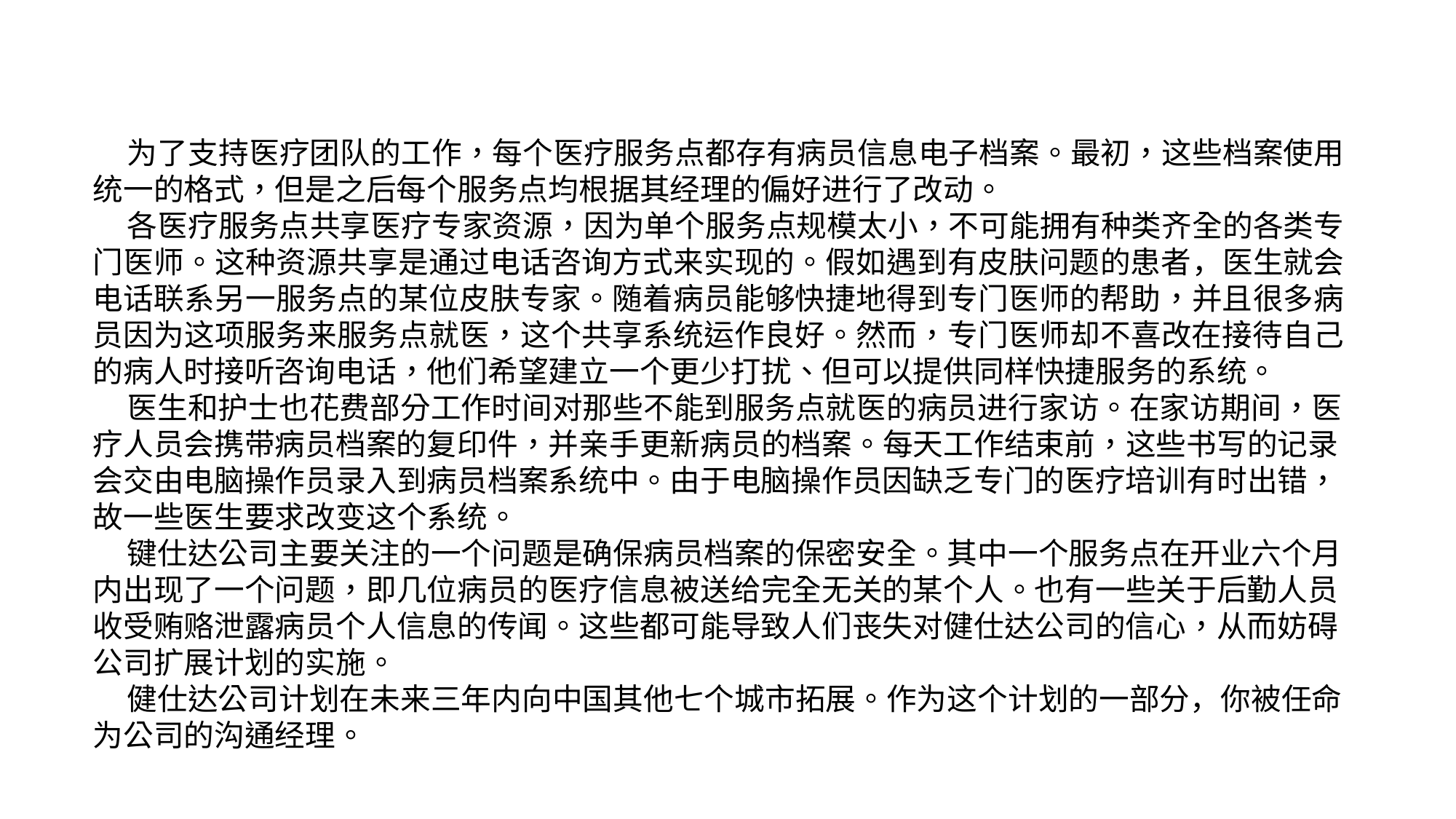

为了支持医疗团队的工作，每个医疗服务点都存有病员信息电子档案。最初，这些档案使用统一的格式，但是之后每个服务点均根据其经理的偏好进行了改动。
    各医疗服务点共享医疗专家资源，因为单个服务点规模太小，不可能拥有种类齐全的各类专门医师。这种资源共享是通过电话咨询方式来实现的。假如遇到有皮肤问题的患者，医生就会电话联系另一服务点的某位皮肤专家。随着病员能够快捷地得到专门医师的帮助，并且很多病员因为这项服务来服务点就医，这个共享系统运作良好。然而，专门医师却不喜改在接待自己的病人时接听咨询电话，他们希望建立一个更少打扰、但可以提供同样快捷服务的系统。
    医生和护士也花费部分工作时间对那些不能到服务点就医的病员进行家访。在家访期间，医疗人员会携带病员档案的复印件，并亲手更新病员的档案。每天工作结束前，这些书写的记录会交由电脑操作员录入到病员档案系统中。由于电脑操作员因缺乏专门的医疗培训有时出错，故一些医生要求改变这个系统。
    键仕达公司主要关注的一个问题是确保病员档案的保密安全。其中一个服务点在开业六个月内出现了一个问题，即几位病员的医疗信息被送给完全无关的某个人。也有一些关于后勤人员收受贿赂泄露病员个人信息的传闻。这些都可能导致人们丧失对健仕达公司的信心，从而妨碍公司扩展计划的实施。
    健仕达公司计划在未来三年内向中国其他七个城市拓展。作为这个计划的一部分，你被任命为公司的沟通经理。